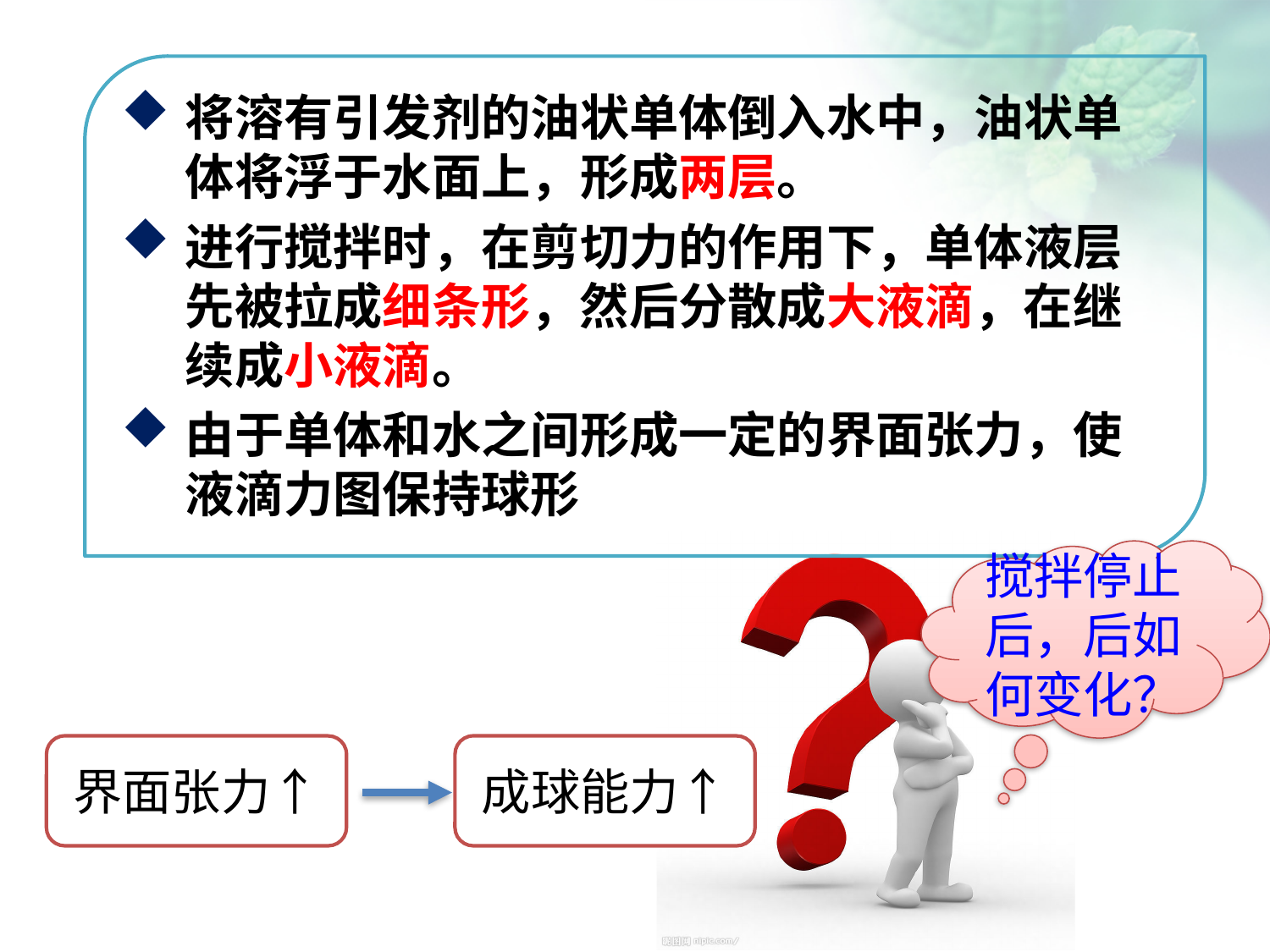

将溶有引发剂的油状单体倒入水中，油状单体将浮于水面上，形成两层。
进行搅拌时，在剪切力的作用下，单体液层先被拉成细条形，然后分散成大液滴，在继续成小液滴。
由于单体和水之间形成一定的界面张力，使液滴力图保持球形
点击添加文本
点击添加文本

搅拌停止后，后如何变化？
点击添加文本
界面张力↑
成球能力↑
点击添加文本